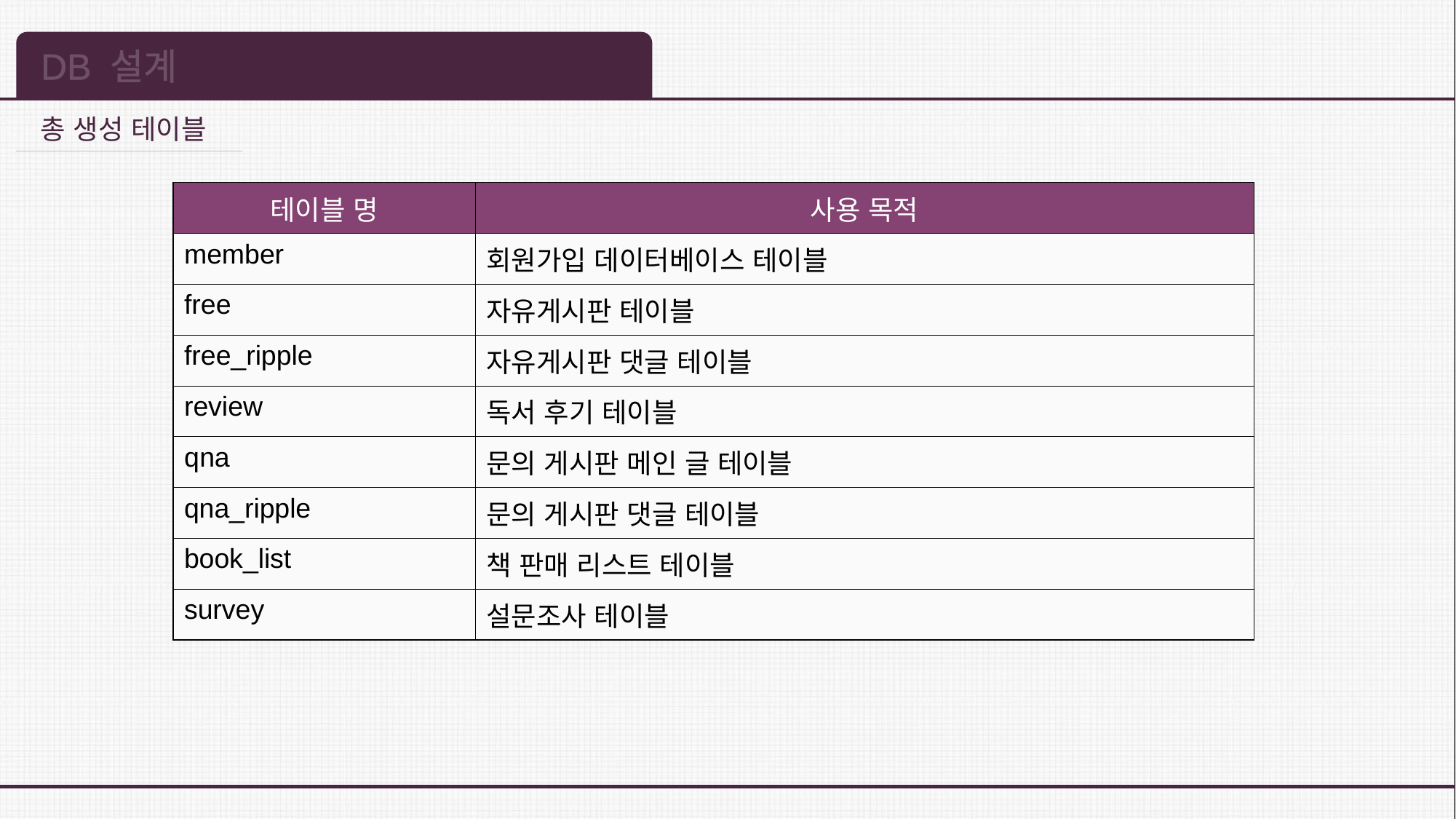

DB 설계
총 생성 테이블
| 테이블 명 | 사용 목적 |
| --- | --- |
| member | 회원가입 데이터베이스 테이블 |
| free | 자유게시판 테이블 |
| free\_ripple | 자유게시판 댓글 테이블 |
| review | 독서 후기 테이블 |
| q na | 문의 게시판 메인 글 테이블 |
| qna\_ripple | 문의 게시판 댓글 테이블 |
| book\_list | 책 판매 리스트 테이블 |
| survey | 설문조사 테이블 |